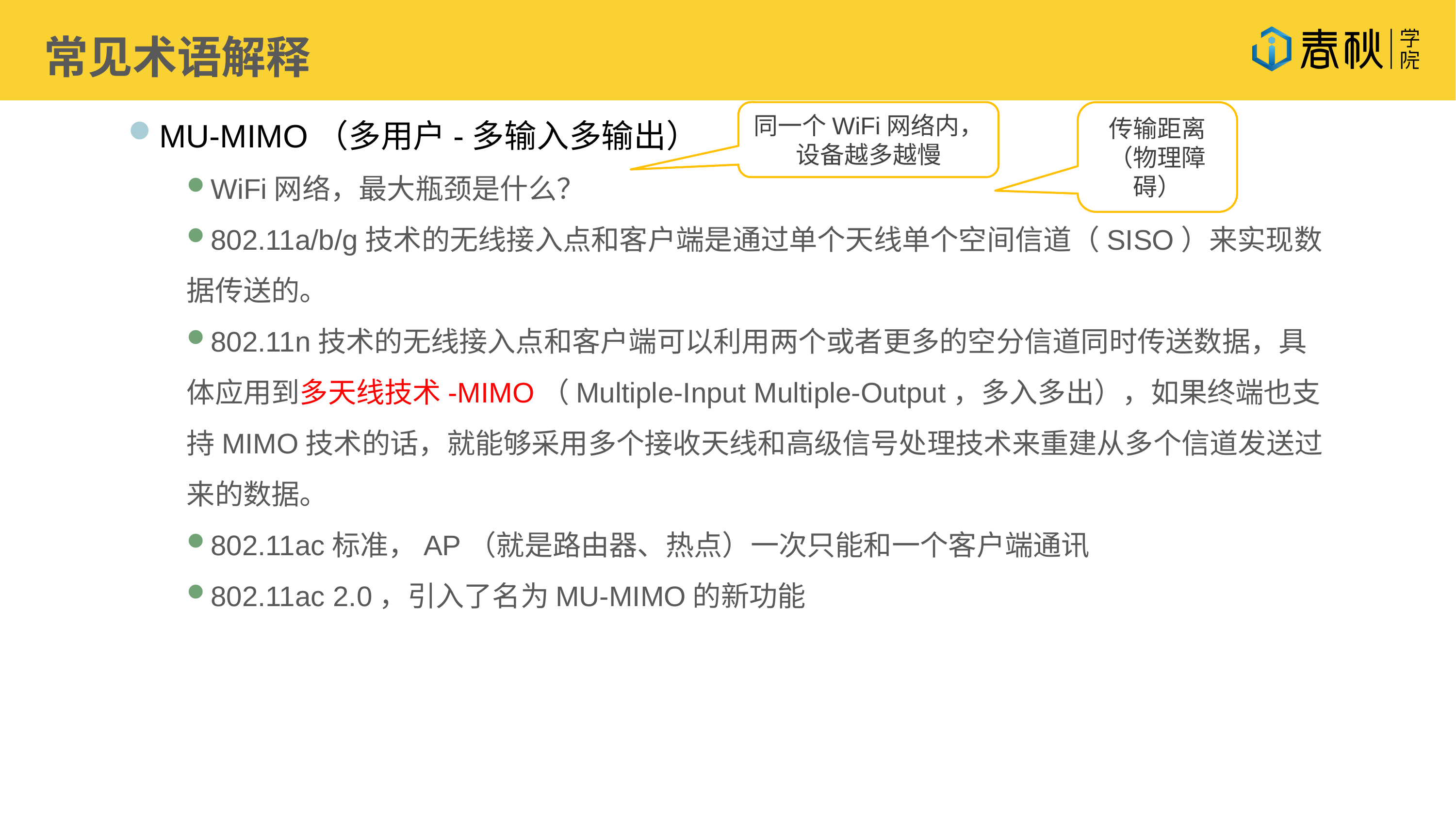

常见术语解释
MU-MIMO（多用户-多输入多输出）
WiFi网络，最大瓶颈是什么？
802.11a/b/g技术的无线接入点和客户端是通过单个天线单个空间信道（SISO）来实现数据传送的。
802.11n技术的无线接入点和客户端可以利用两个或者更多的空分信道同时传送数据，具体应用到多天线技术-MIMO（Multiple-Input Multiple-Output，多入多出），如果终端也支持MIMO技术的话，就能够采用多个接收天线和高级信号处理技术来重建从多个信道发送过来的数据。
802.11ac标准，AP（就是路由器、热点）一次只能和一个客户端通讯
802.11ac 2.0，引入了名为MU-MIMO的新功能

同一个WiFi网络内，设备越多越慢
传输距离（物理障碍）